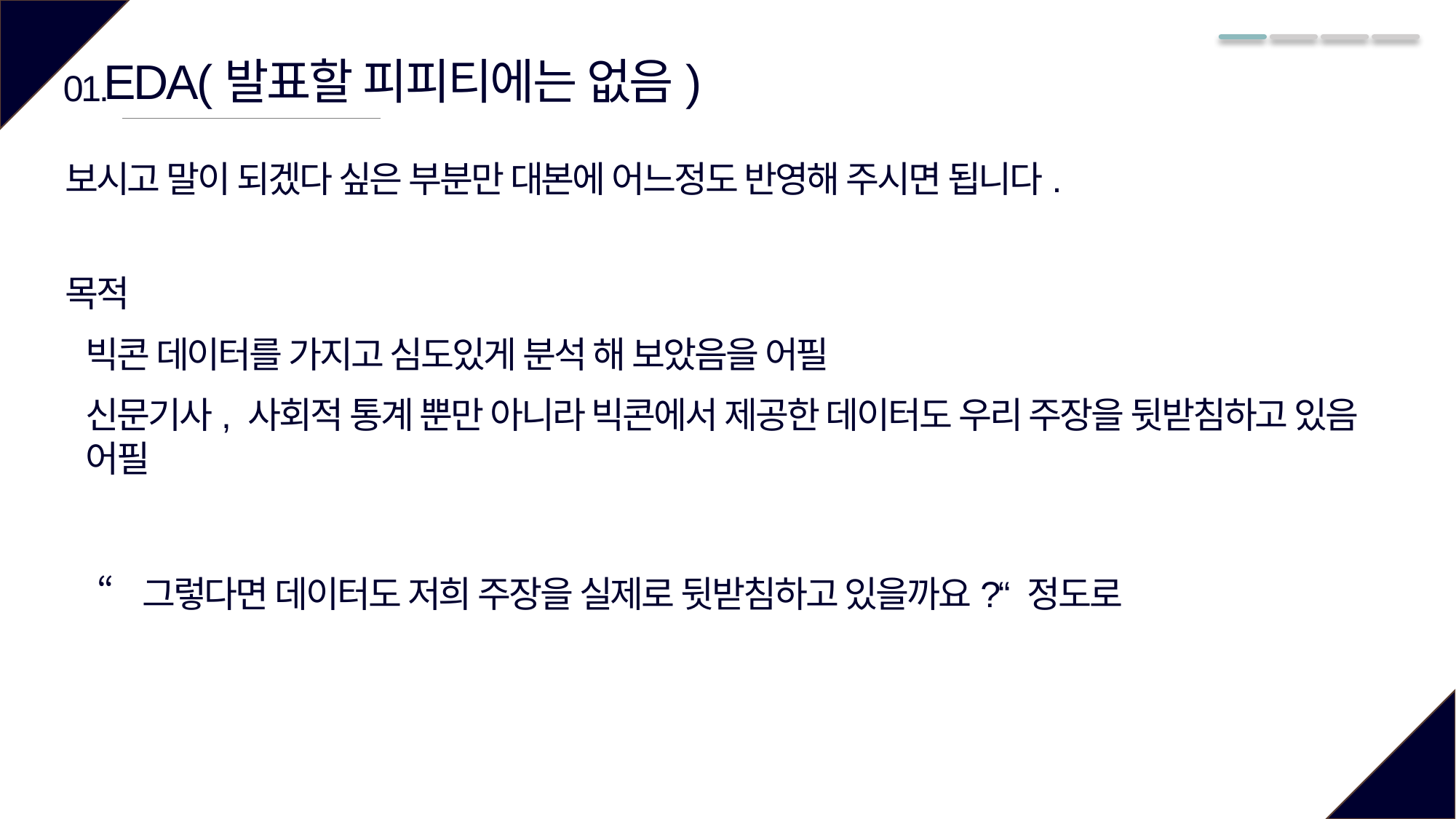

EDA(발표할 피피티에는 없음)
01.
보시고 말이 되겠다 싶은 부분만 대본에 어느정도 반영해 주시면 됩니다.
목적
빅콘 데이터를 가지고 심도있게 분석 해 보았음을 어필
신문기사, 사회적 통계 뿐만 아니라 빅콘에서 제공한 데이터도 우리 주장을 뒷받침하고 있음 어필
“그렇다면 데이터도 저희 주장을 실제로 뒷받침하고 있을까요?“ 정도로